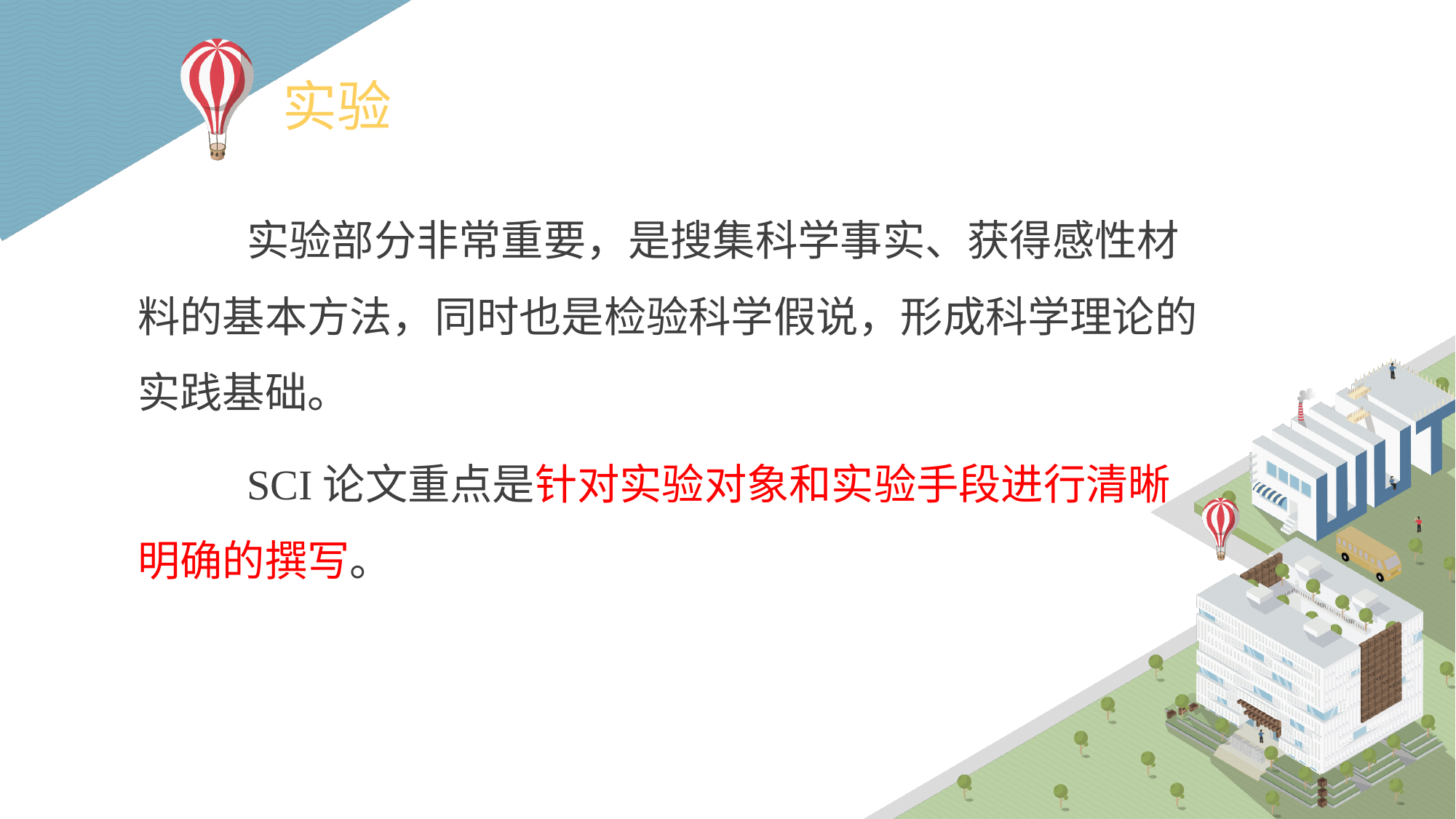

# 实验
	实验部分非常重要，是搜集科学事实、获得感性材料的基本方法，同时也是检验科学假说，形成科学理论的实践基础。
	SCI论文重点是针对实验对象和实验手段进行清晰明确的撰写。